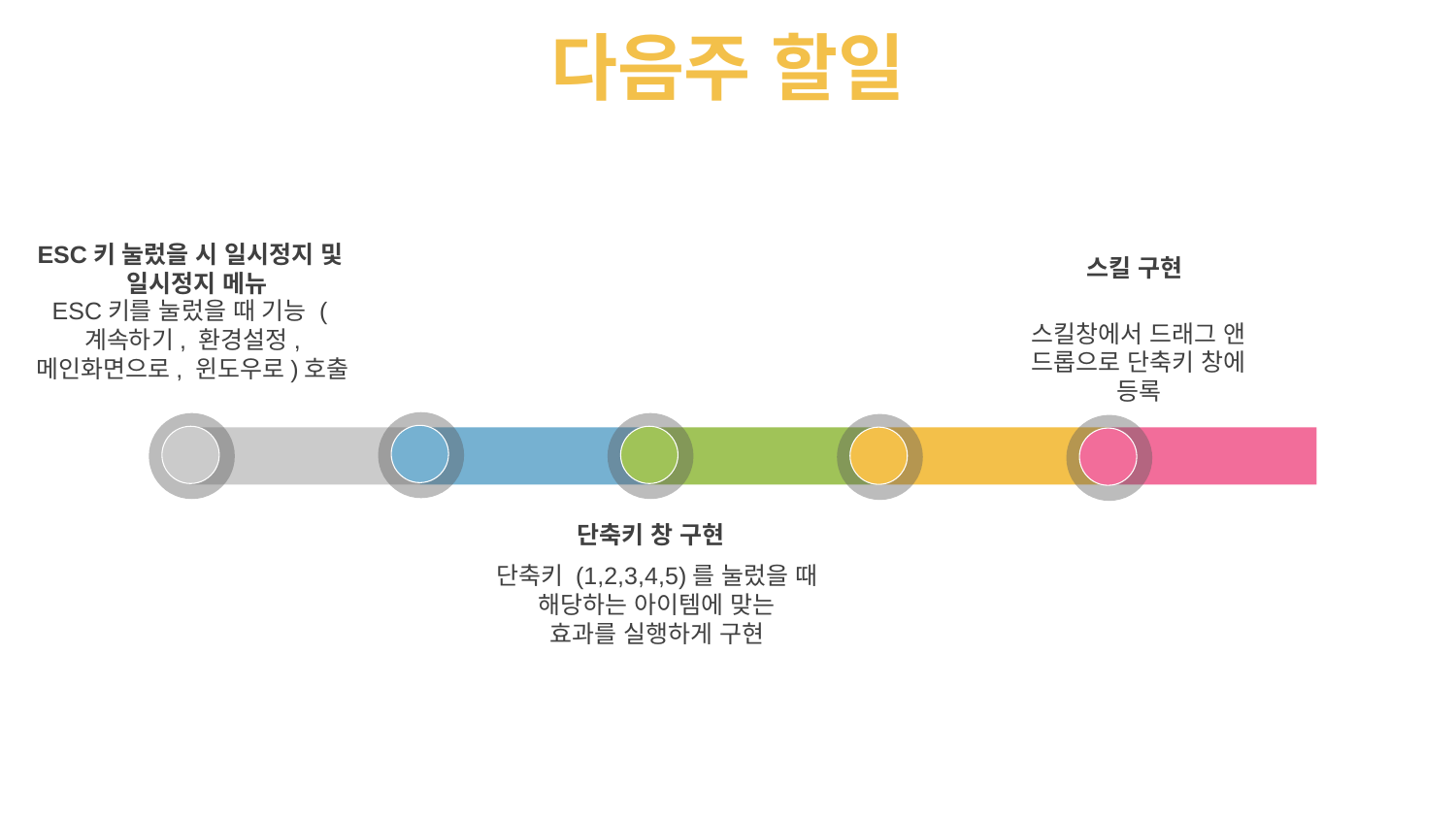

# 다음주 할일
ESC키 눌렀을 시 일시정지 및
 일시정지 메뉴
ESC키를 눌렀을 때 기능 (계속하기, 환경설정, 메인화면으로, 윈도우로)호출
스킬 구현
스킬창에서 드래그 앤 드롭으로 단축키 창에 등록

단축키 창 구현
단축키 (1,2,3,4,5)를 눌렀을 때 해당하는 아이템에 맞는
효과를 실행하게 구현